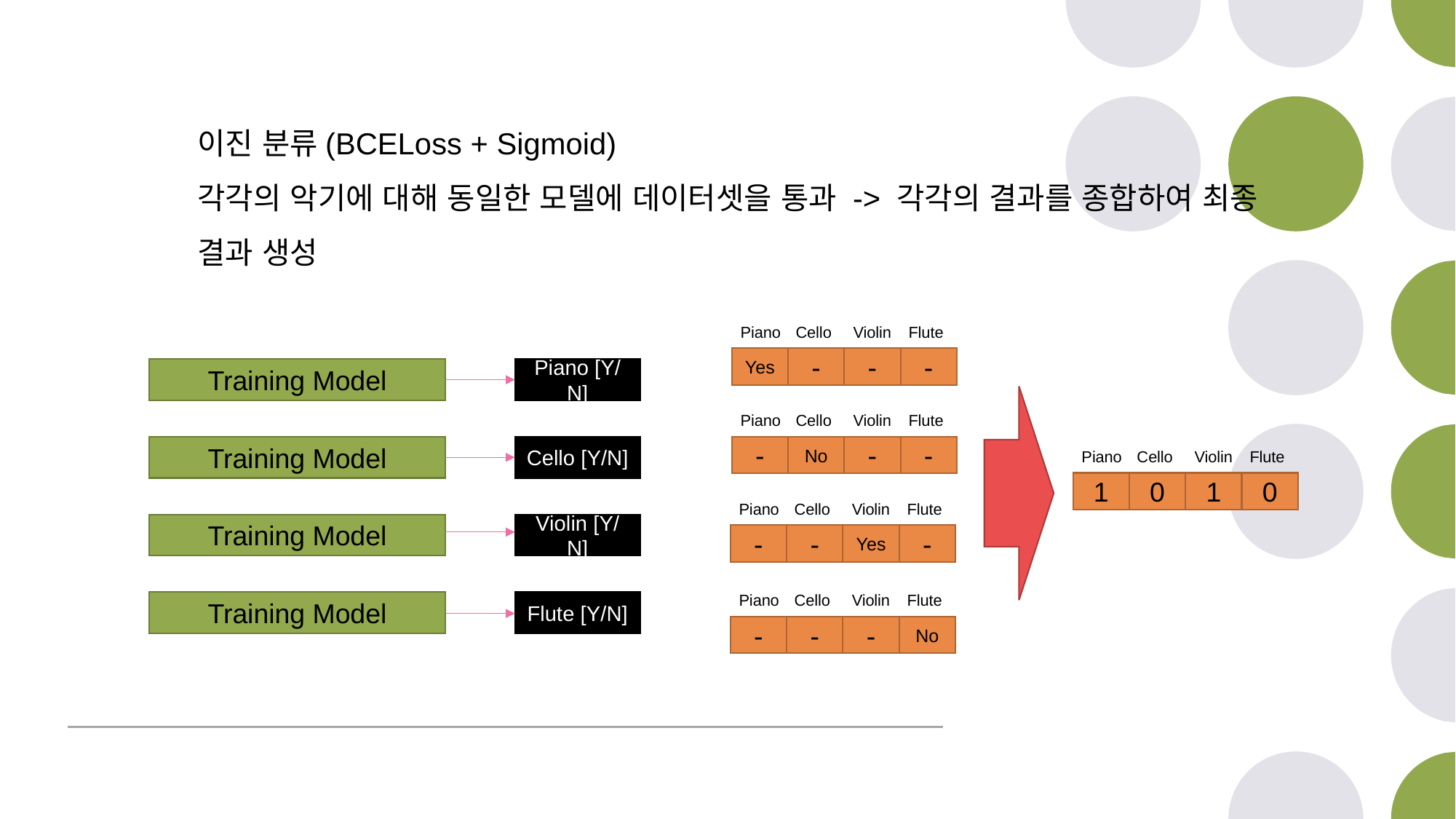

이진 분류(BCELoss + Sigmoid)
각각의 악기에 대해 동일한 모델에 데이터셋을 통과 -> 각각의 결과를 종합하여 최종 결과 생성
Piano
Cello
Violin
Flute
Yes
-
-
-

Piano
Cello
Violin
Flute
-
No
-
-
Piano
Cello
Violin
Flute
1
0
1
0
Piano
Cello
Violin
Flute
-
-
Yes
-
Piano
Cello
Violin
Flute
-
-
-
No
Training Model
Piano [Y/N]
Training Model
Cello [Y/N]
Training Model
Violin [Y/N]
Training Model
Flute [Y/N]